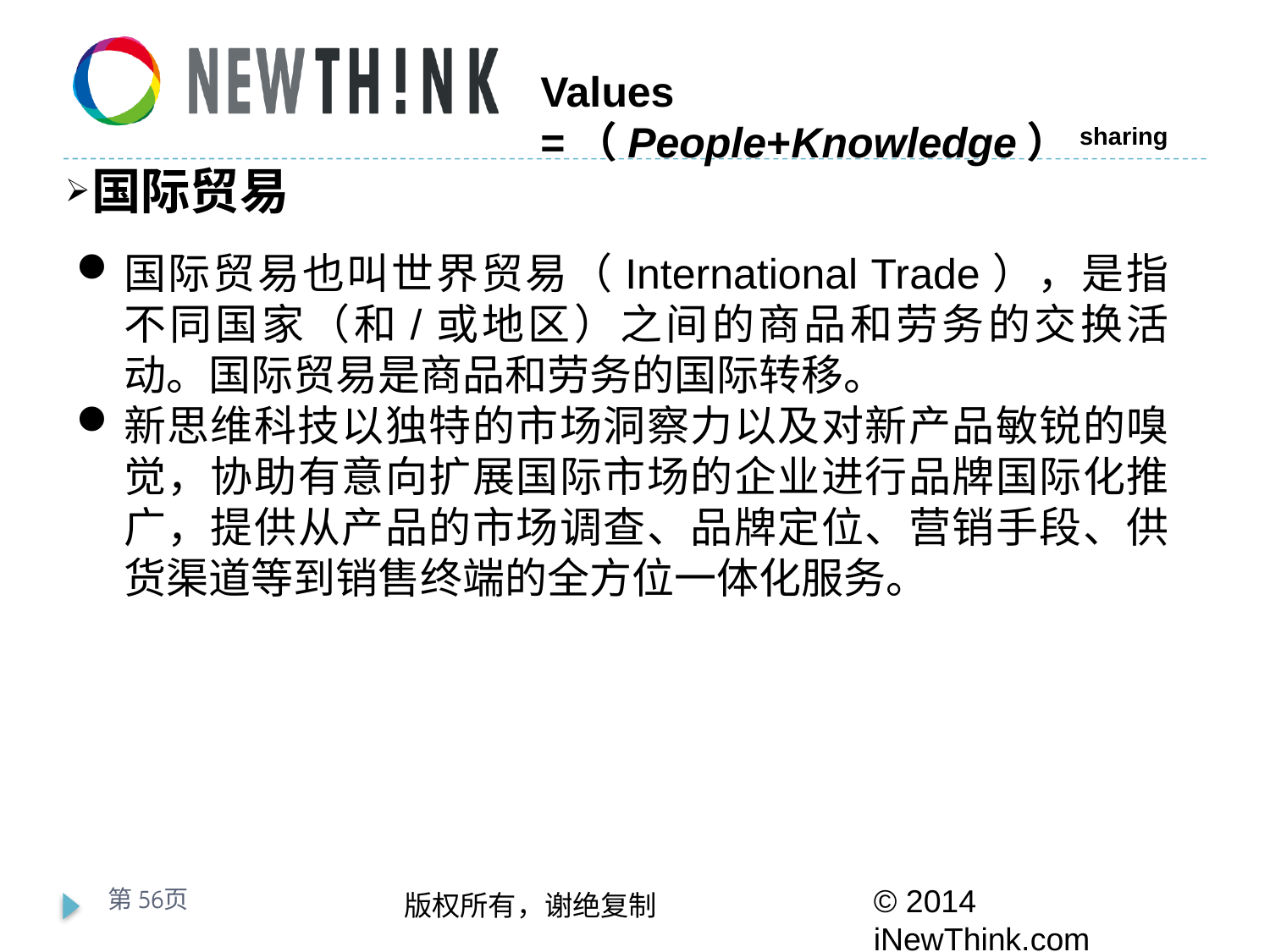

国际贸易
国际贸易也叫世界贸易（International Trade），是指不同国家（和/或地区）之间的商品和劳务的交换活动。国际贸易是商品和劳务的国际转移。
新思维科技以独特的市场洞察力以及对新产品敏锐的嗅觉，协助有意向扩展国际市场的企业进行品牌国际化推广，提供从产品的市场调查、品牌定位、营销手段、供货渠道等到销售终端的全方位一体化服务。
第56页